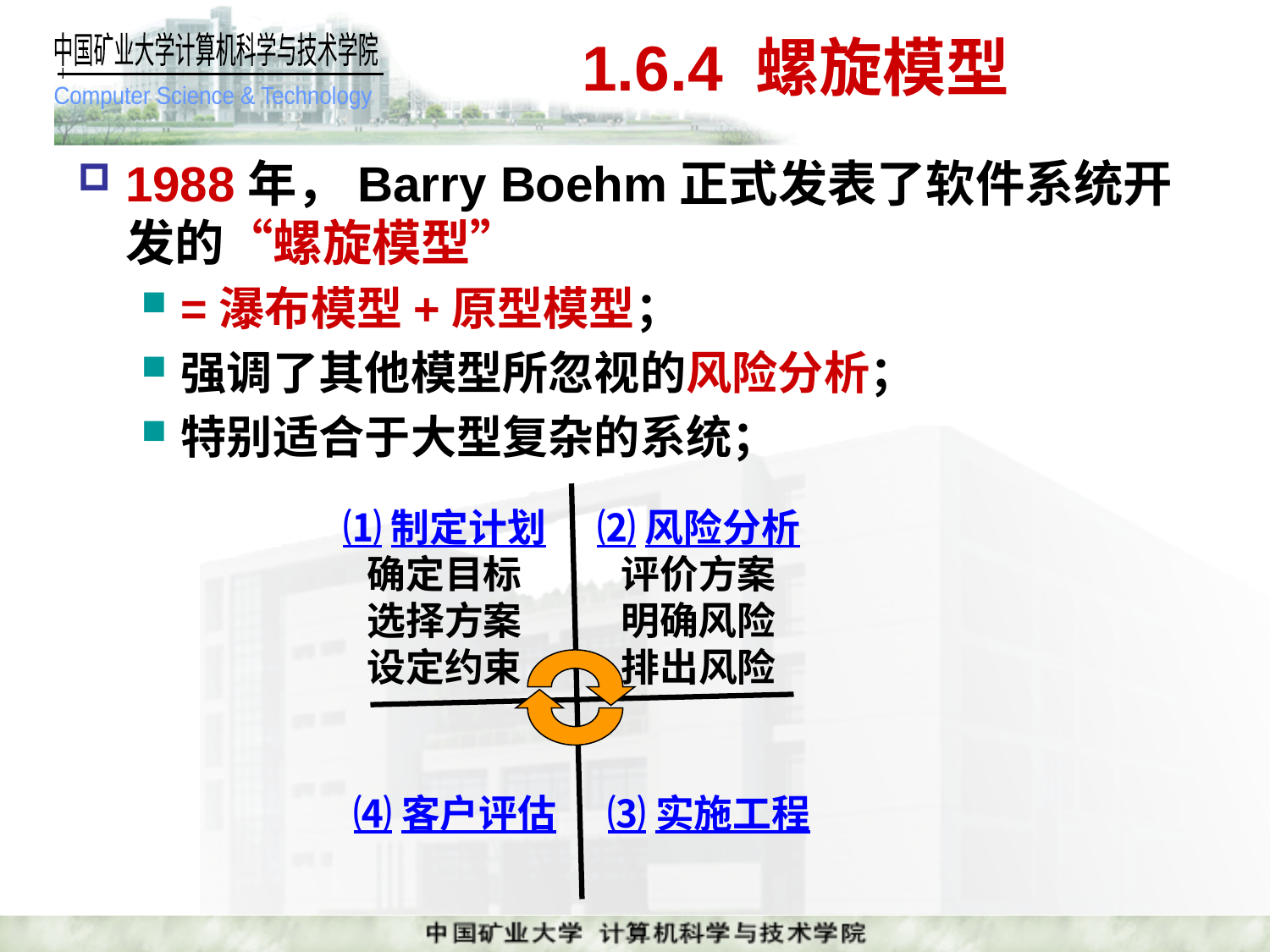

# 1.6.4 螺旋模型
1988年，Barry Boehm正式发表了软件系统开发的“螺旋模型”
=瀑布模型+原型模型；
强调了其他模型所忽视的风险分析；
特别适合于大型复杂的系统；

⑴制定计划
确定目标
选择方案
设定约束
⑵风险分析
评价方案
明确风险
排出风险

⑷客户评估
⑶实施工程
108